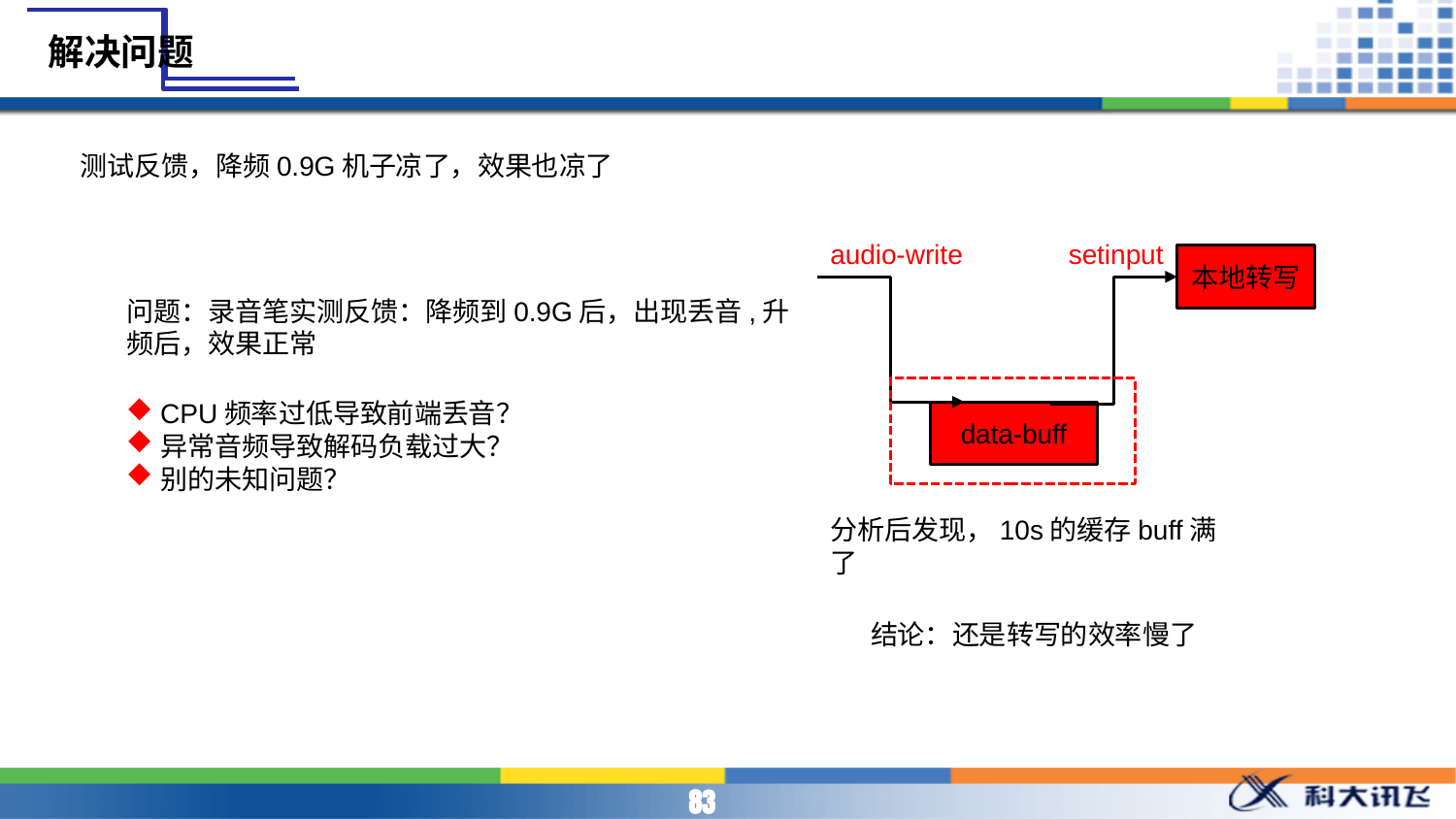

解决问题

测试反馈，降频0.9G机子凉了，效果也凉了
setinput
audio-write
本地转写
data-buff

分析后发现，10s的缓存buff满了
问题：录音笔实测反馈：降频到0.9G后，出现丢音,升频后，效果正常

CPU频率过低导致前端丢音？
异常音频导致解码负载过大？
别的未知问题？
结论：还是转写的效率慢了